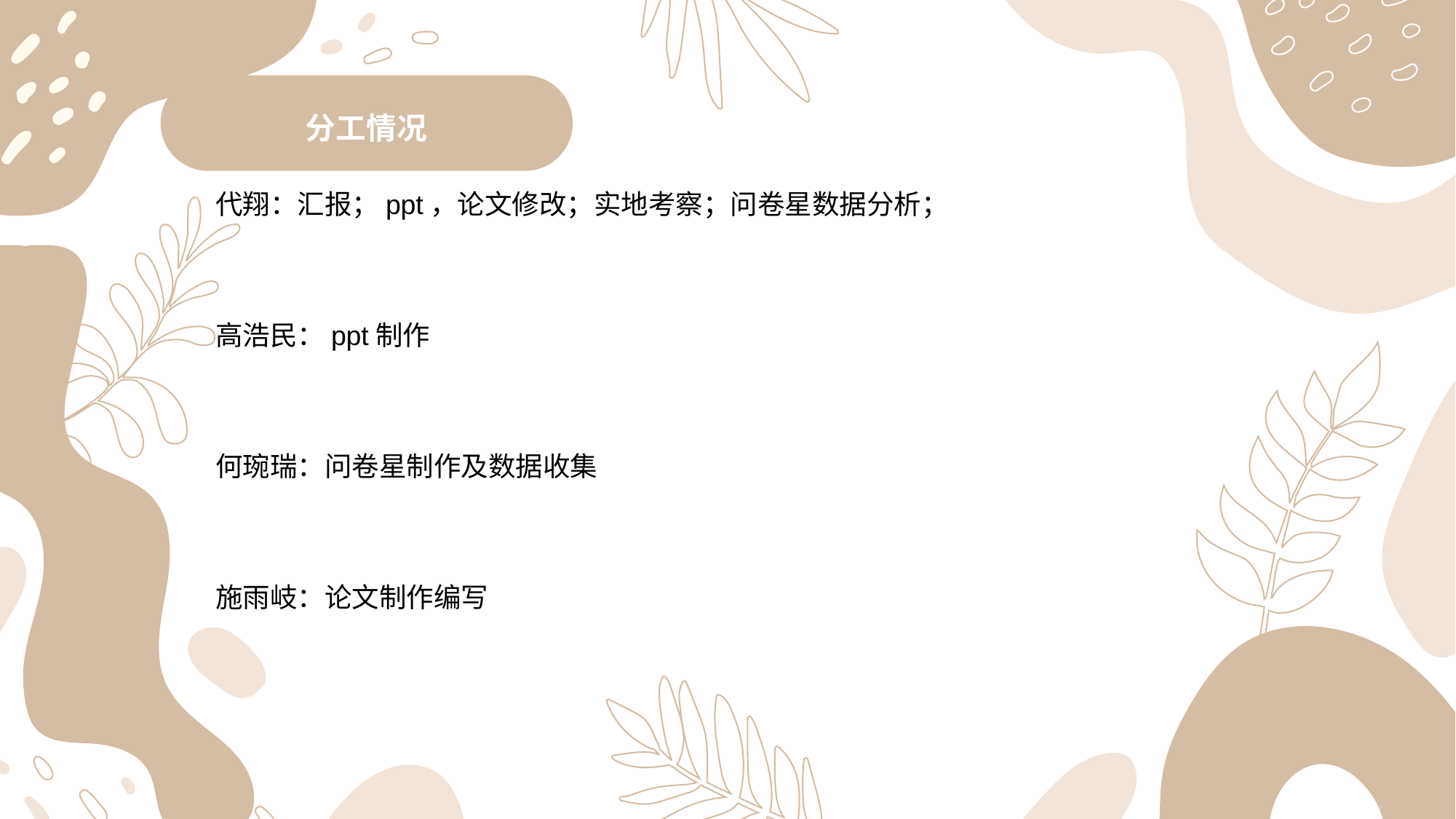

分工情况

代翔：汇报；ppt，论文修改；实地考察；问卷星数据分析；

高浩民：ppt制作

何琬瑞：问卷星制作及数据收集

施雨岐：论文制作编写